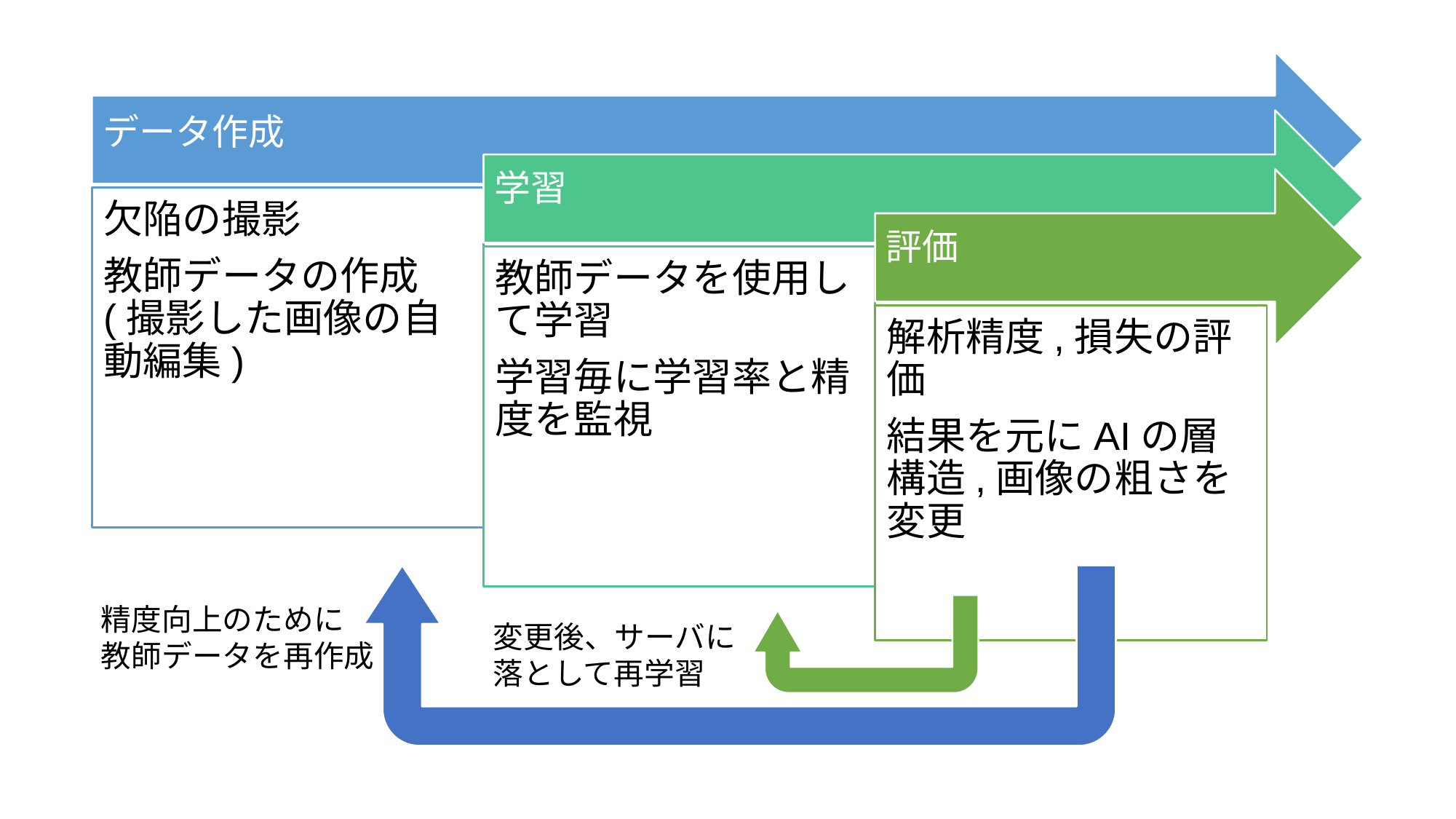

データ作成
欠陥の撮影
教師データの作成
(撮影した画像の自動編集)
学習
教師データを使用して学習
学習毎に学習率と精度を監視
評価
解析精度,損失の評価
結果を元にAIの層構造,画像の粗さを変更

精度向上のために
教師データを再作成

変更後、サーバに
落として再学習